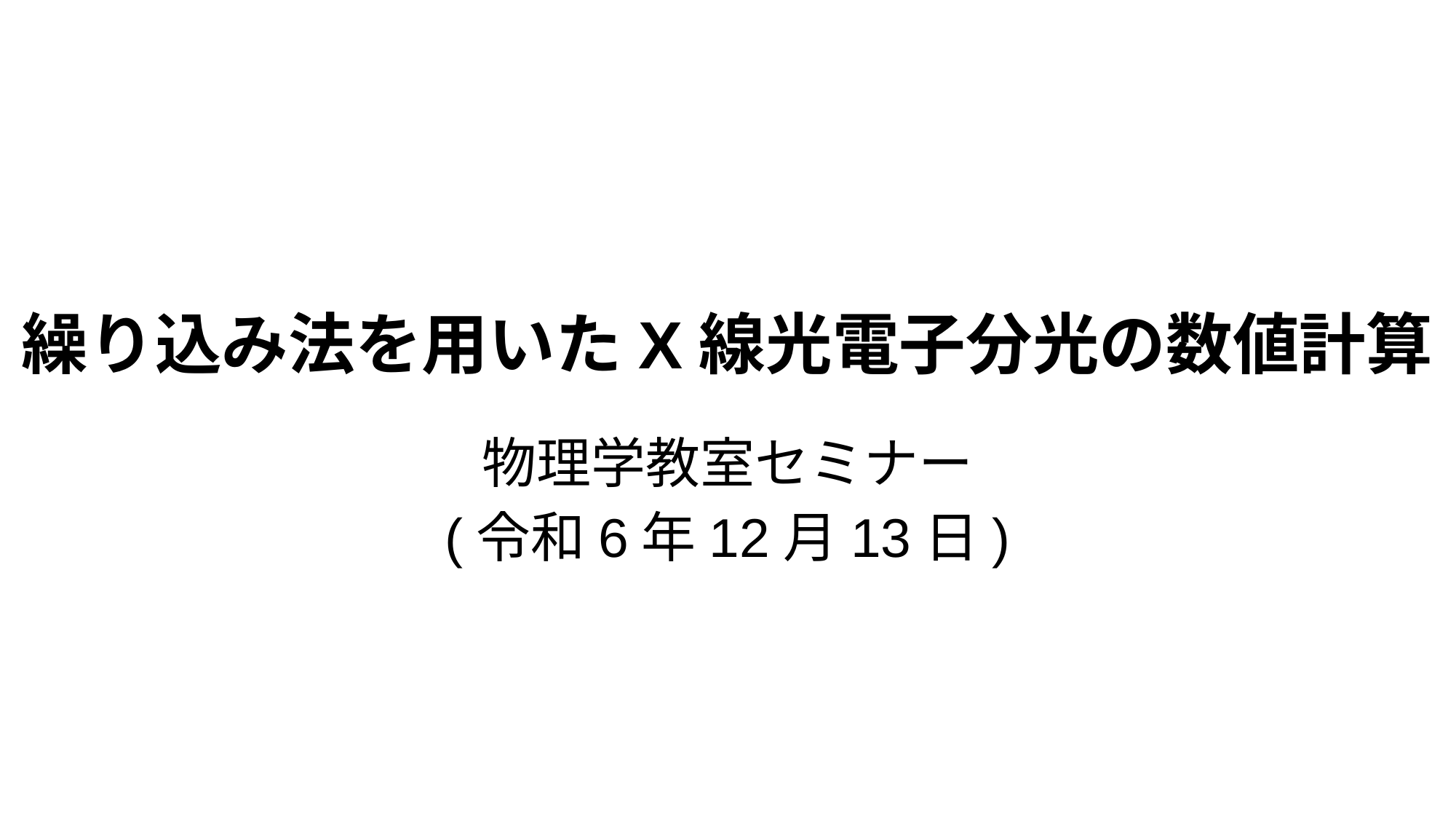

# 繰り込み法を用いたX線光電子分光の数値計算
物理学教室セミナー
(令和6年12月13日)